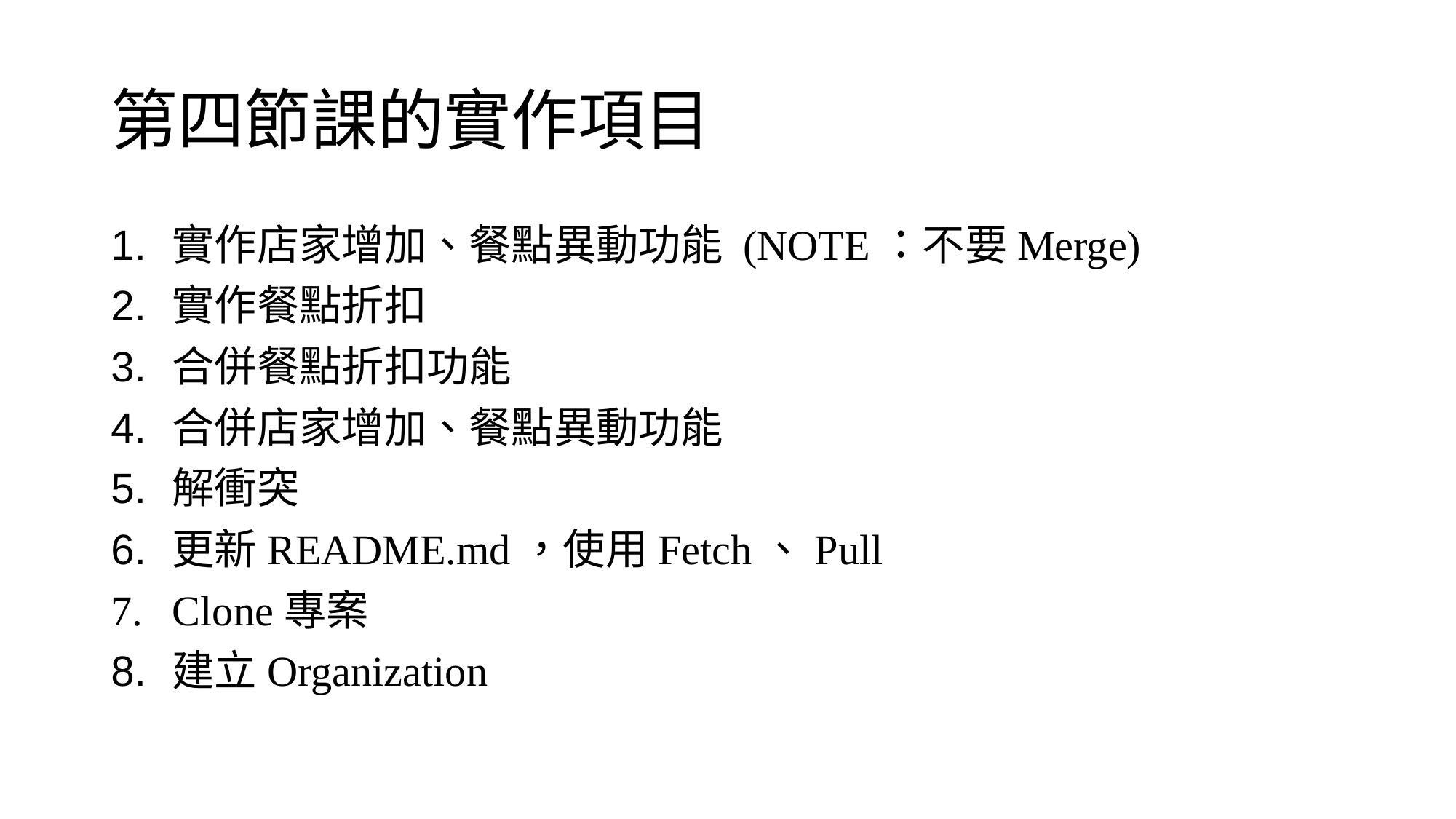

# 第四節課的實作項目
實作店家增加、餐點異動功能 (NOTE：不要Merge)
實作餐點折扣
合併餐點折扣功能
合併店家增加、餐點異動功能
解衝突
更新README.md，使用Fetch、Pull
Clone專案
建立Organization